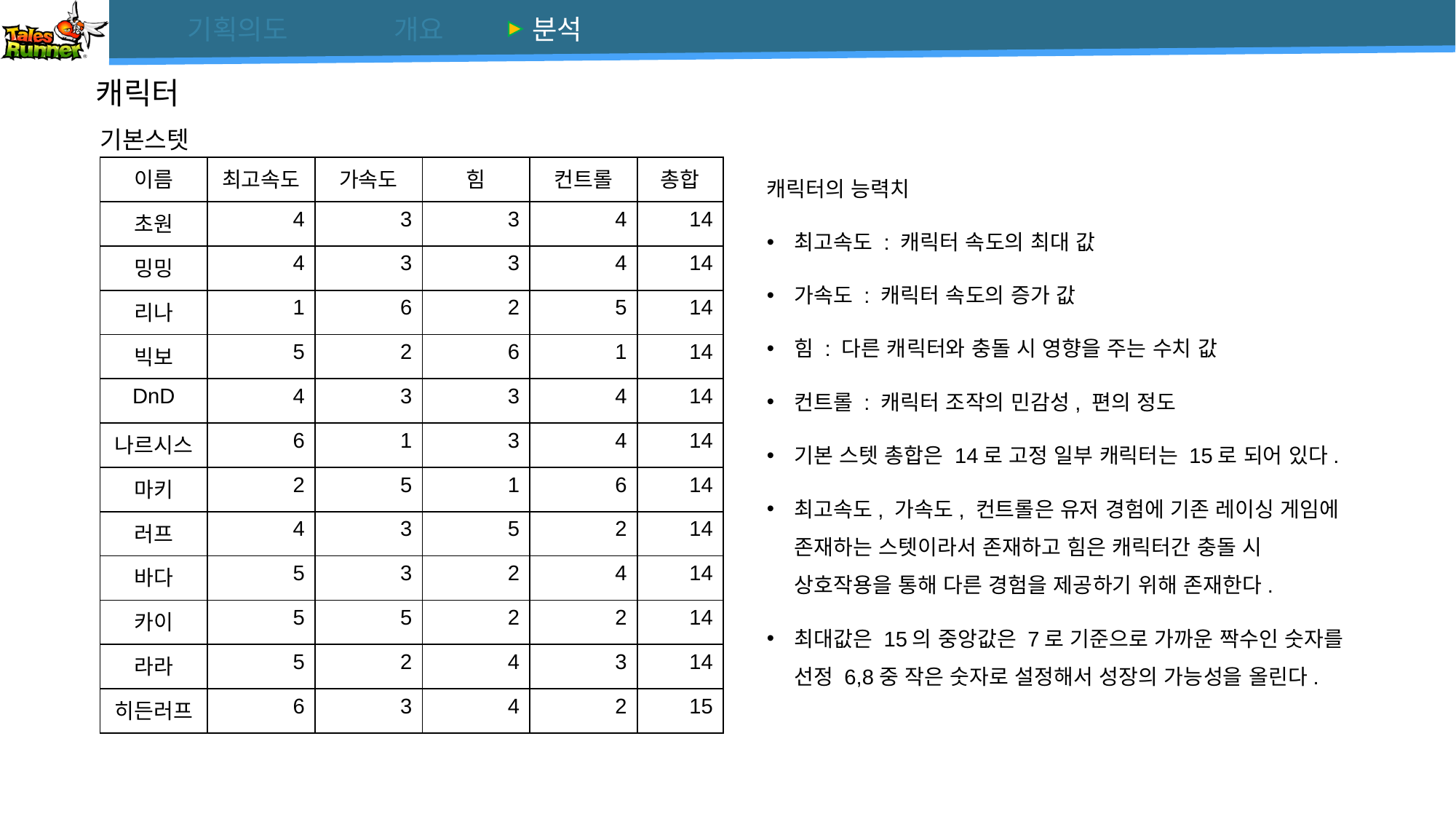

# 캐릭터
기본스텟
캐릭터의 능력치
최고속도 : 캐릭터 속도의 최대 값
가속도 : 캐릭터 속도의 증가 값
힘 : 다른 캐릭터와 충돌 시 영향을 주는 수치 값
컨트롤 : 캐릭터 조작의 민감성, 편의 정도
기본 스텟 총합은 14로 고정 일부 캐릭터는 15로 되어 있다.
최고속도, 가속도, 컨트롤은 유저 경험에 기존 레이싱 게임에 존재하는 스텟이라서 존재하고 힘은 캐릭터간 충돌 시 상호작용을 통해 다른 경험을 제공하기 위해 존재한다.
최대값은 15의 중앙값은 7로 기준으로 가까운 짝수인 숫자를 선정 6,8중 작은 숫자로 설정해서 성장의 가능성을 올린다.
| 이름 | 최고속도 | 가속도 | 힘 | 컨트롤 | 총합 |
| --- | --- | --- | --- | --- | --- |
| 초원 | 4 | 3 | 3 | 4 | 14 |
| 밍밍 | 4 | 3 | 3 | 4 | 14 |
| 리나 | 1 | 6 | 2 | 5 | 14 |
| 빅보 | 5 | 2 | 6 | 1 | 14 |
| DnD | 4 | 3 | 3 | 4 | 14 |
| 나르시스 | 6 | 1 | 3 | 4 | 14 |
| 마키 | 2 | 5 | 1 | 6 | 14 |
| 러프 | 4 | 3 | 5 | 2 | 14 |
| 바다 | 5 | 3 | 2 | 4 | 14 |
| 카이 | 5 | 5 | 2 | 2 | 14 |
| 라라 | 5 | 2 | 4 | 3 | 14 |
| 히든러프 | 6 | 3 | 4 | 2 | 15 |